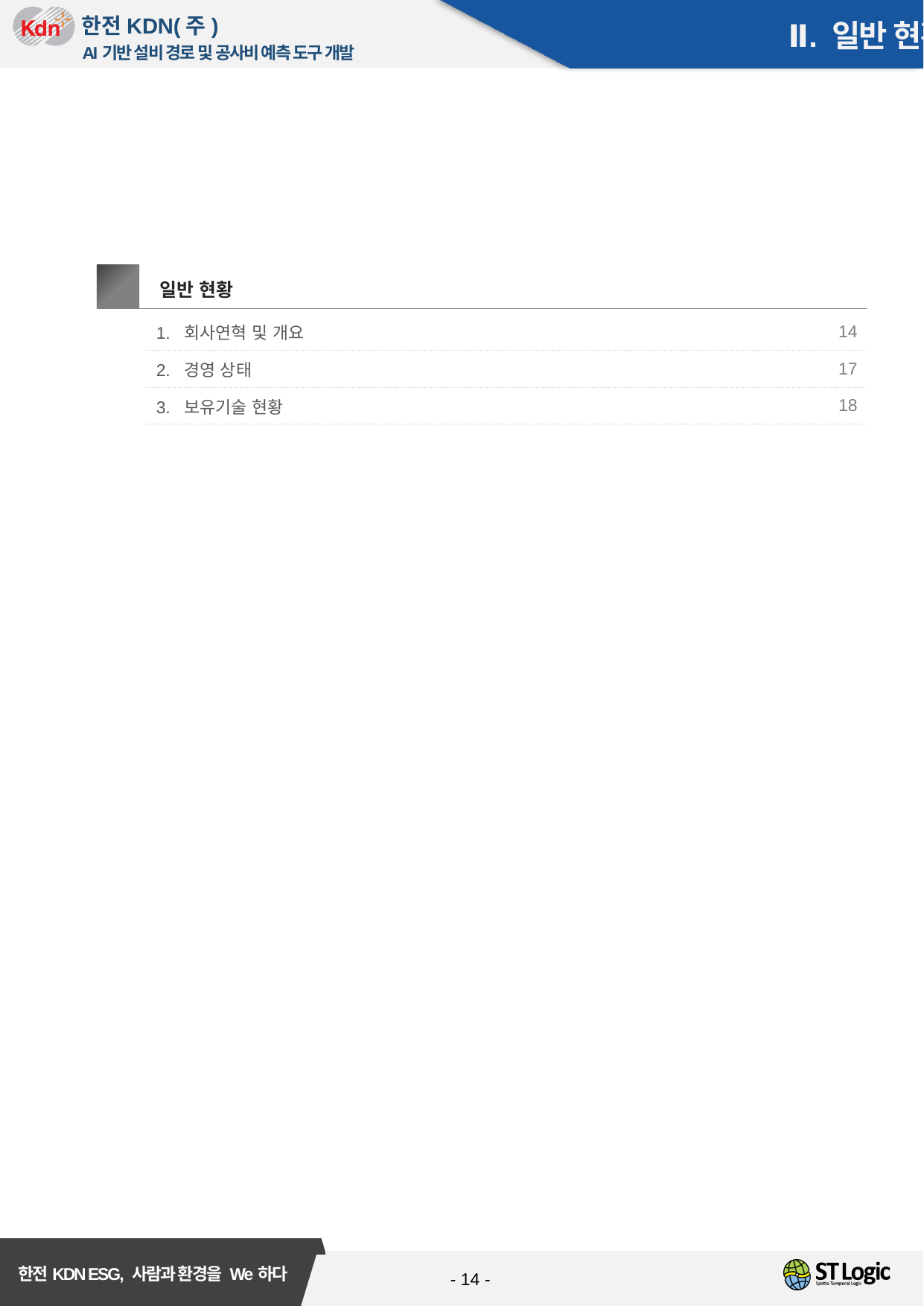

Ⅱ. 일반 현황
Ⅱ
일반 현황
| 1. 회사연혁 및 개요 | 14 |
| --- | --- |
| 2. 경영 상태 | 17 |
| 3. 보유기술 현황 | 18 |